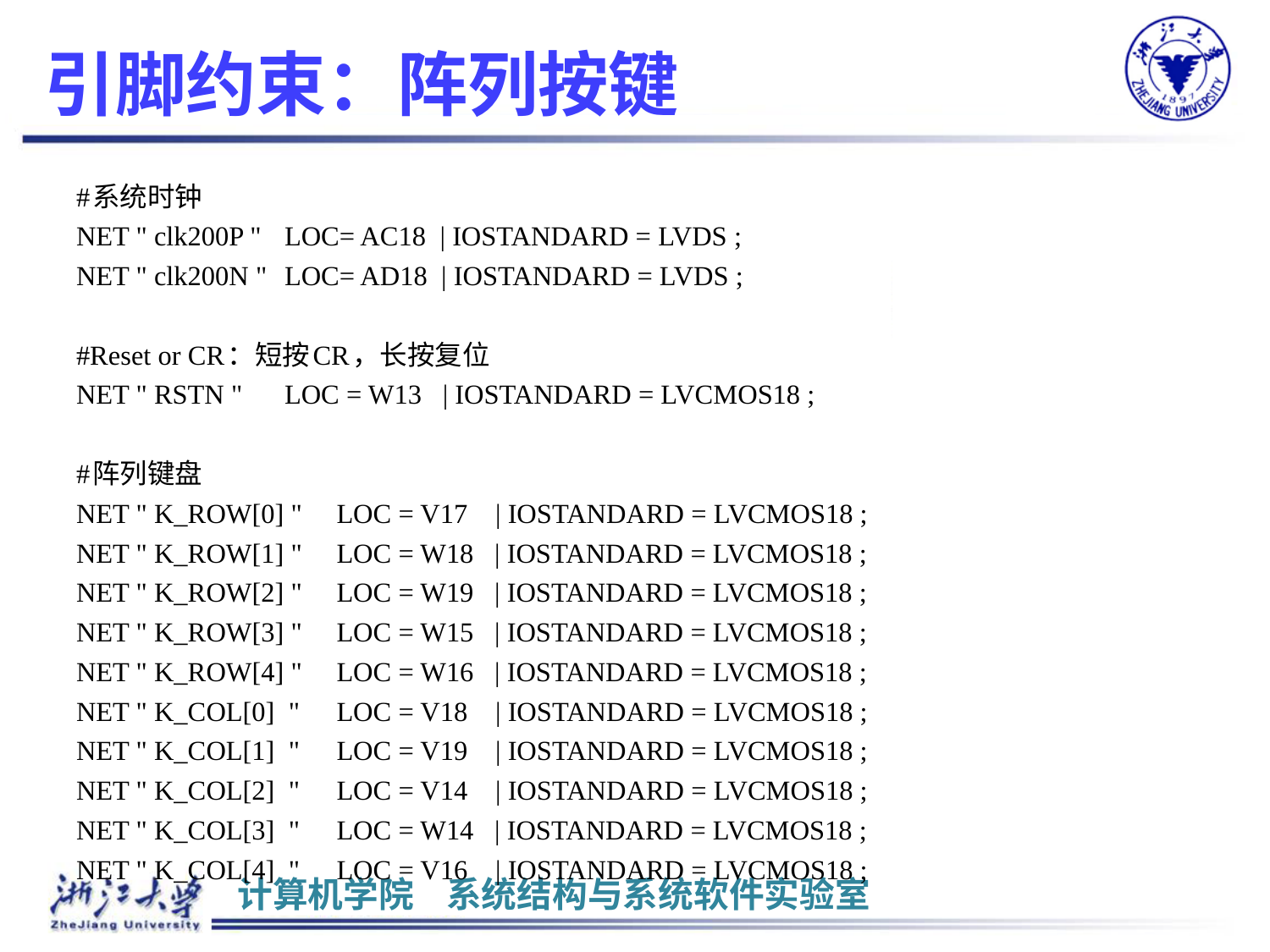

# 引脚约束：阵列按键
#系统时钟
NET " clk200P "	LOC= AC18  | IOSTANDARD = LVDS ;
NET " clk200N "	LOC= AD18  | IOSTANDARD = LVDS ;

#Reset or CR：短按CR，长按复位
NET " RSTN "	LOC = W13   | IOSTANDARD = LVCMOS18 ;

#阵列键盘
NET " K_ROW[0] " 	LOC = V17    | IOSTANDARD = LVCMOS18 ;
NET " K_ROW[1] "	LOC = W18   | IOSTANDARD = LVCMOS18 ;
NET " K_ROW[2] "	LOC = W19   | IOSTANDARD = LVCMOS18 ;
NET " K_ROW[3] "	LOC = W15   | IOSTANDARD = LVCMOS18 ;
NET " K_ROW[4] "	LOC = W16   | IOSTANDARD = LVCMOS18 ;
NET " K_COL[0]  " 	LOC = V18    | IOSTANDARD = LVCMOS18 ;
NET " K_COL[1]  "	LOC = V19    | IOSTANDARD = LVCMOS18 ;
NET " K_COL[2]  "	LOC = V14    | IOSTANDARD = LVCMOS18 ;
NET " K_COL[3]  "	LOC = W14   | IOSTANDARD = LVCMOS18 ;
NET " K_COL[4]  "	LOC = V16    | IOSTANDARD = LVCMOS18 ;